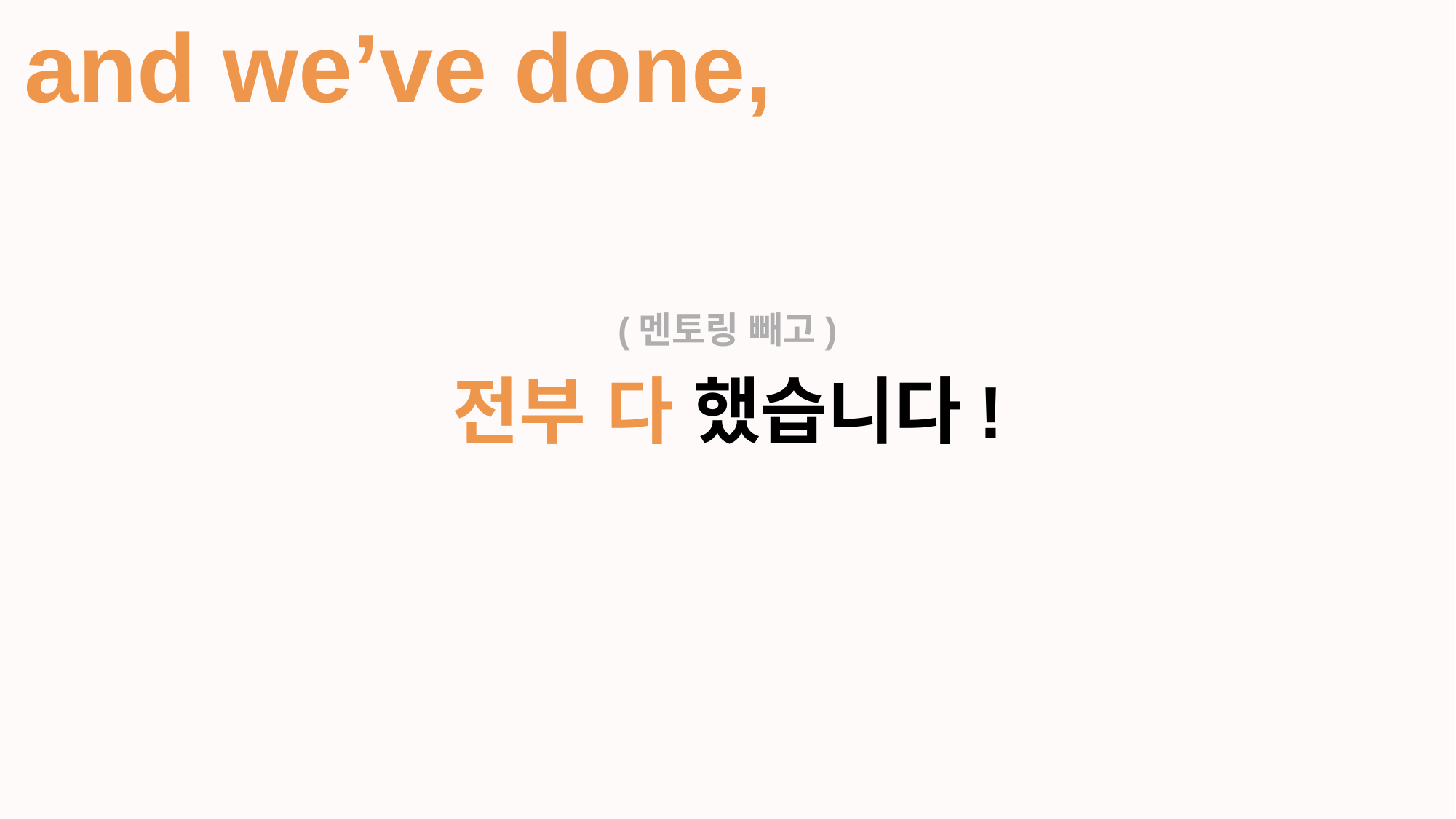

and we’ve done,
(멘토링 빼고)
전부 다 했습니다!